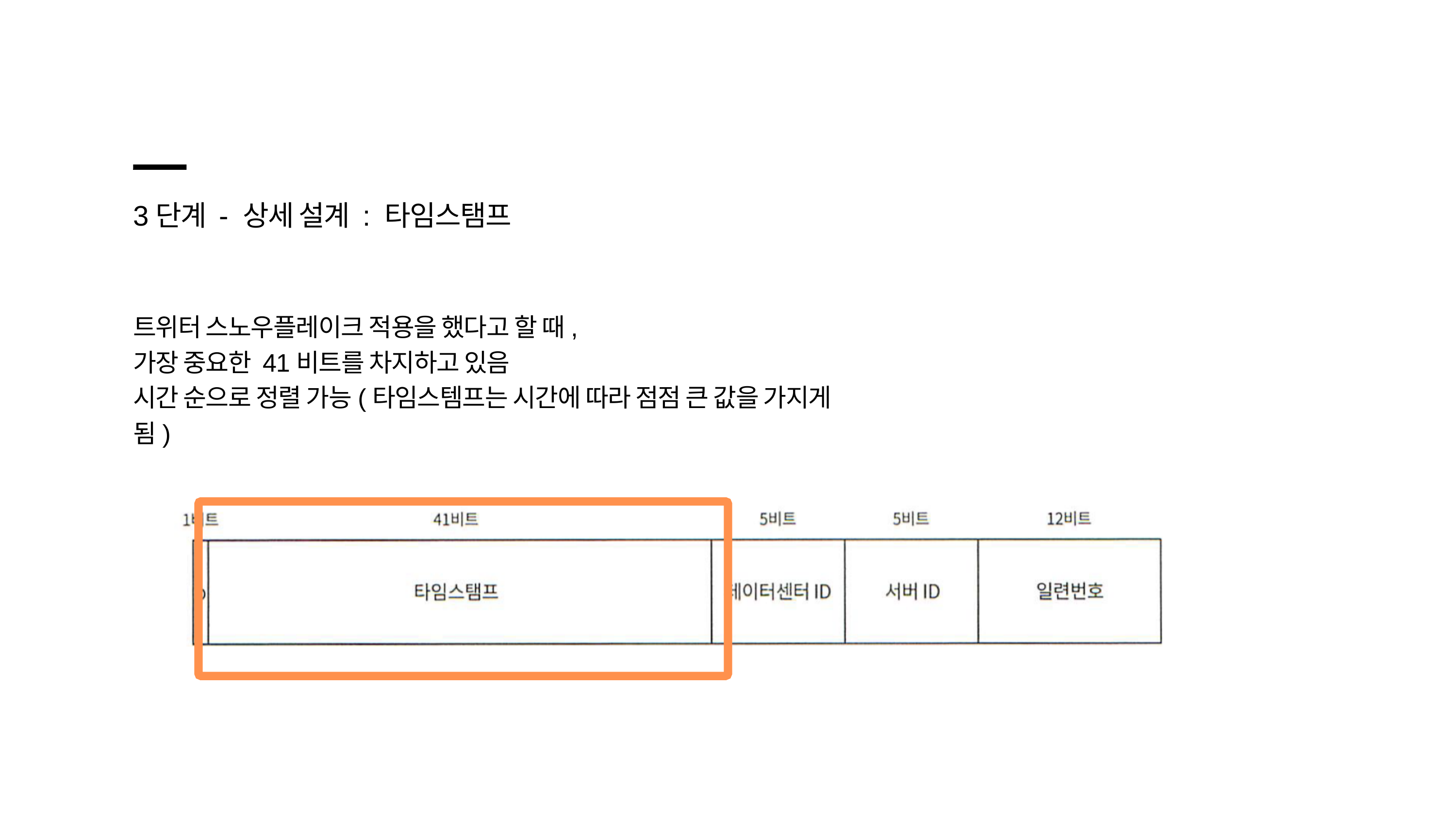

3단계 - 상세 설계 : 타임스탬프
트위터 스노우플레이크 적용을 했다고 할 때,
가장 중요한 41비트를 차지하고 있음
시간 순으로 정렬 가능(타임스템프는 시간에 따라 점점 큰 값을 가지게 됨)